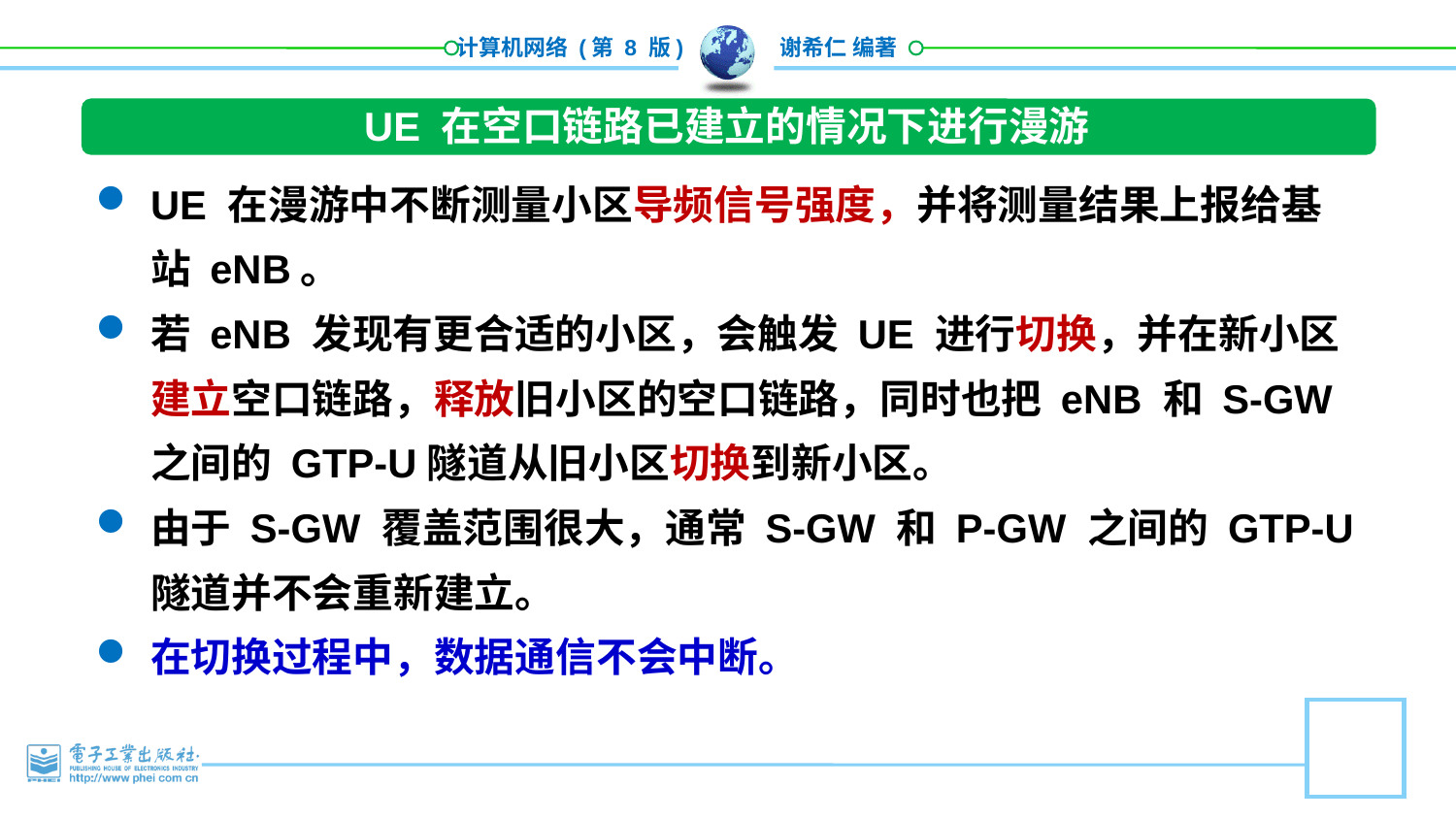

UE 在空口链路已建立的情况下进行漫游

UE 在漫游中不断测量小区导频信号强度，并将测量结果上报给基站 eNB。
若 eNB 发现有更合适的小区，会触发 UE 进行切换，并在新小区建立空口链路，释放旧小区的空口链路，同时也把 eNB 和 S-GW 之间的 GTP-U隧道从旧小区切换到新小区。
由于 S-GW 覆盖范围很大，通常 S-GW 和 P-GW 之间的 GTP-U 隧道并不会重新建立。
在切换过程中，数据通信不会中断。